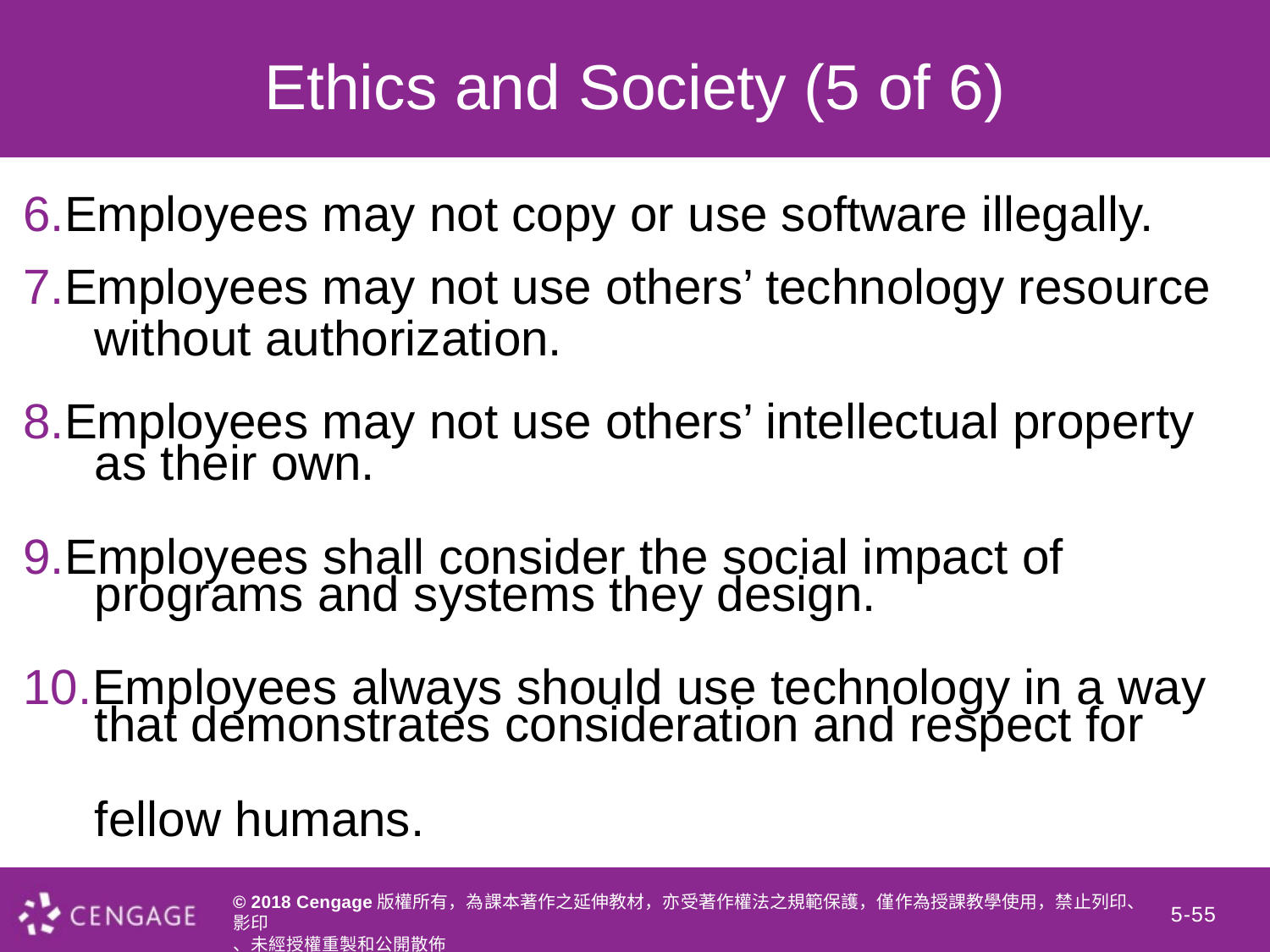

Ethics and Society (5 of 6)
6.Employees may not copy or use software illegally. 7.Employees may not use others’ technology resource
without authorization.
8.Employees may not use others’ intellectual property
as their own.
9.Employees shall consider the social impact of
programs and systems they design.
10.Employees always should use technology in a way
that demonstrates consideration and respect for
fellow humans.

© 2018 Cengage版權所有，為課本著作之延伸教材，亦受著作權法之規範保護，僅作為授課教學使用，禁止列印、影印
、未經授權重製和公開散佈
5-55